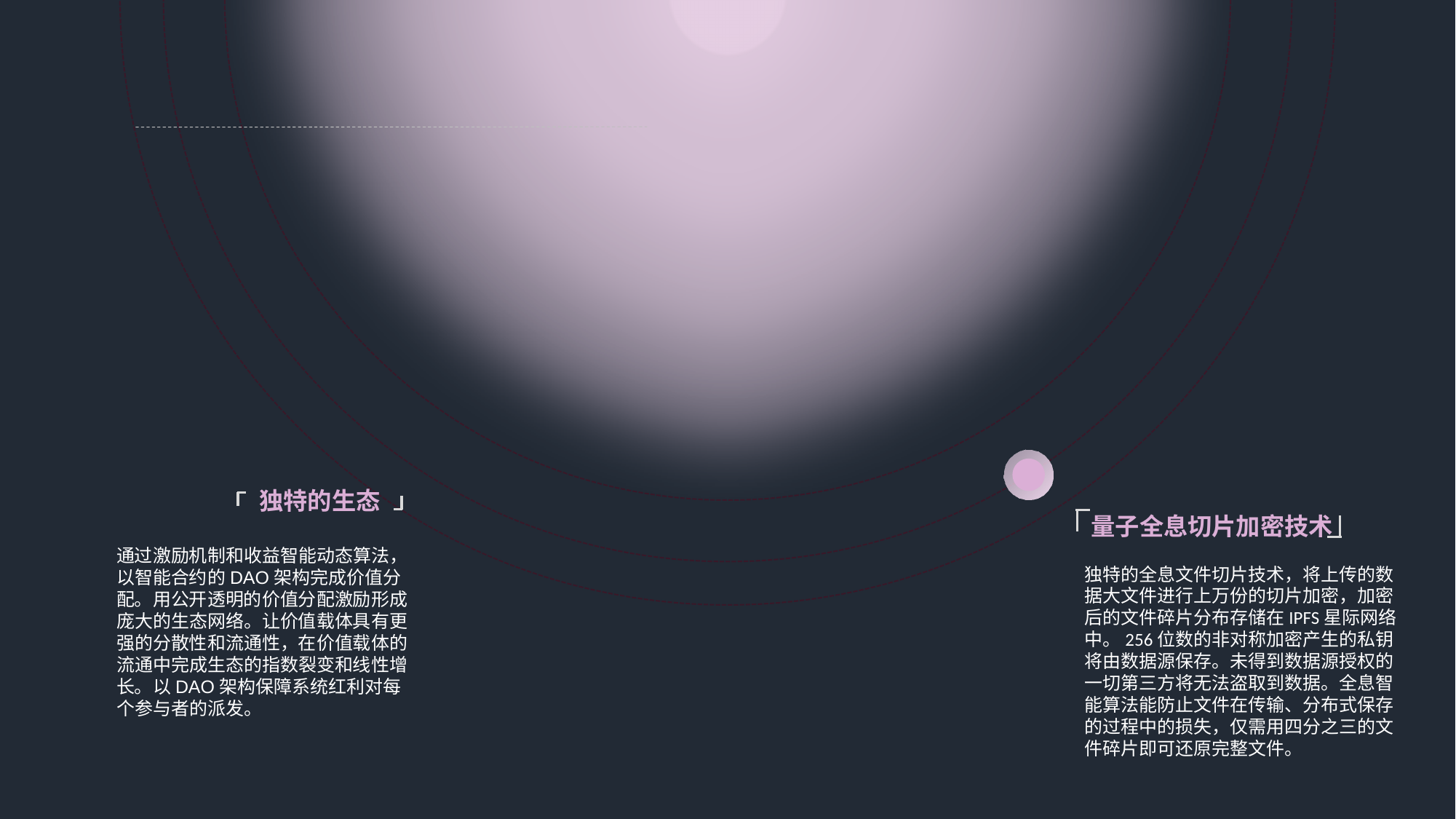

独特的生态
量子全息切片加密技术
通过激励机制和收益智能动态算法，以智能合约的DAO架构完成价值分配。用公开透明的价值分配激励形成庞大的生态网络。让价值载体具有更强的分散性和流通性，在价值载体的流通中完成生态的指数裂变和线性增长。以DAO架构保障系统红利对每个参与者的派发。
独特的全息文件切片技术，将上传的数据大文件进行上万份的切片加密，加密后的文件碎片分布存储在IPFS星际网络中。256位数的非对称加密产生的私钥将由数据源保存。未得到数据源授权的一切第三方将无法盗取到数据。全息智能算法能防止文件在传输、分布式保存的过程中的损失，仅需用四分之三的文件碎片即可还原完整文件。